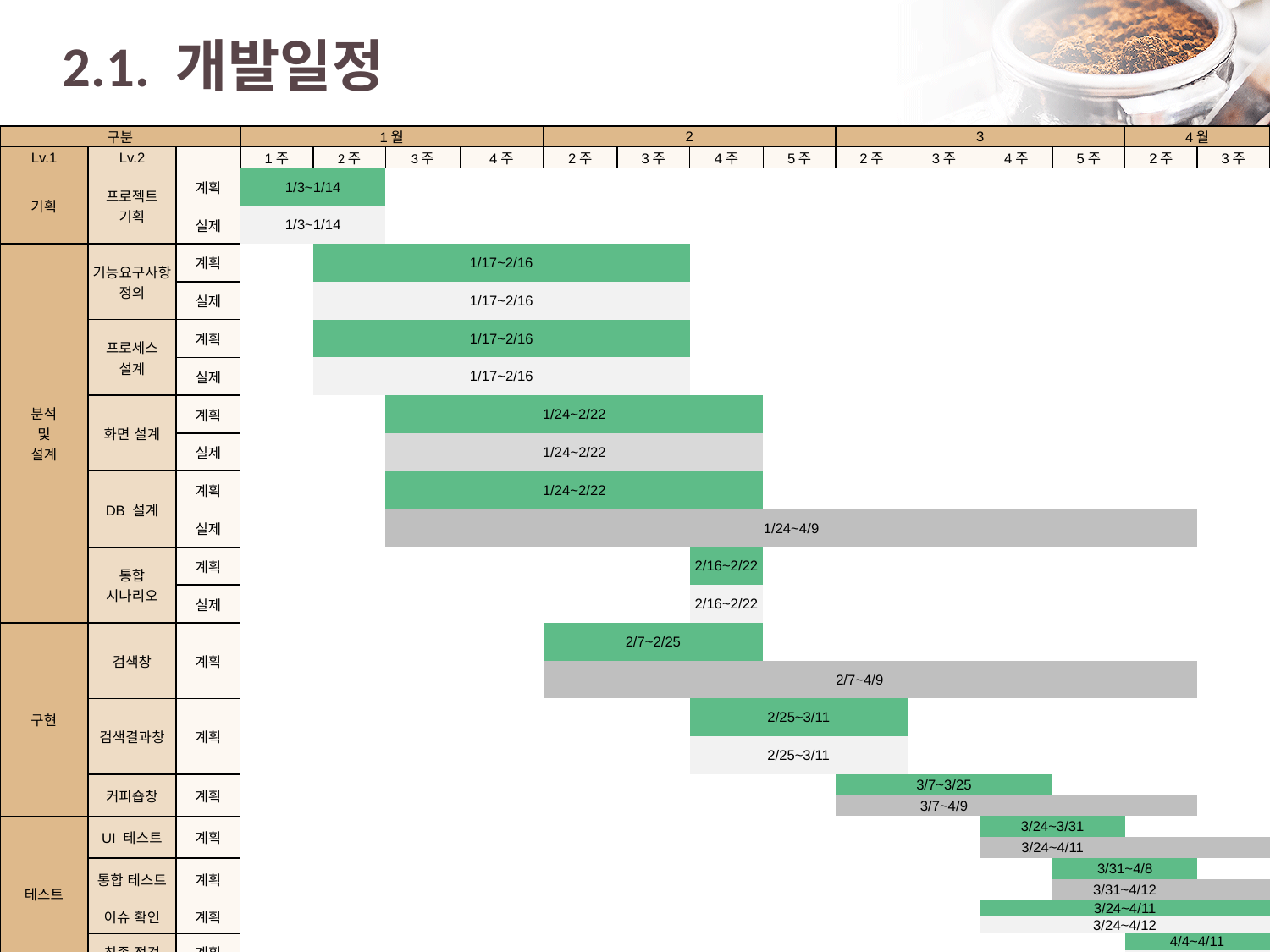

# 2.1. 개발일정
| 구분 |  |  | 1월 |  |  |  | 2 |  |  |  | 3 |  |  |  | 4월 |  |
| --- | --- | --- | --- | --- | --- | --- | --- | --- | --- | --- | --- | --- | --- | --- | --- | --- |
| Lv.1 | Lv.2 |  | 1주 | 2주 | 3주 | 4주 | 2주 | 3주 | 4주 | 5주 | 2주 | 3주 | 4주 | 5주 | 2주 | 3주 |
| 기획 | 프로젝트 기획 | 계획 | 1/3~1/14 |  |  |  |  |  |  |  |  |  |  |  |  |  |
|  |  | 실제 | 1/3~1/14 |  |  |  |  |  |  |  |  |  |  |  |  |  |
| 분석 및 설계 | 기능요구사항 정의 | 계획 |  | 1/17~2/16 |  |  |  |  |  |  |  |  |  |  |  |  |
|  |  | 실제 |  | 1/17~2/16 |  |  |  |  |  |  |  |  |  |  |  |  |
|  | 프로세스 설계 | 계획 |  | 1/17~2/16 |  |  |  |  |  |  |  |  |  |  |  |  |
|  |  | 실제 |  | 1/17~2/16 |  |  |  |  |  |  |  |  |  |  |  |  |
|  | 화면 설계 | 계획 |  |  | 1/24~2/22 |  |  |  |  |  |  |  |  |  |  |  |
|  |  | 실제 |  |  | 1/24~2/22 |  |  |  |  |  |  |  |  |  |  |  |
|  | DB 설계 | 계획 |  |  | 1/24~2/22 |  |  |  |  |  |  |  |  |  |  |  |
|  |  | 실제 |  |  |  |  |  |  |  | 1/24~4/9 |  |  |  |  |  |  |
|  | 통합 시나리오 | 계획 |  |  |  |  |  |  | 2/16~2/22 |  |  |  |  |  |  |  |
|  |  | 실제 |  |  |  |  |  |  | 2/16~2/22 |  |  |  |  |  |  |  |
| 구현 | 검색창 | 계획 |  |  |  |  | 2/7~2/25 |  |  |  |  |  |  |  |  |  |
|  |  |  |  |  |  |  |  |  |  |  | 2/7~4/9 |  |  |  |  |  |
|  | 검색결과창 | 계획 |  |  |  |  |  |  | 2/25~3/11 |  |  |  |  |  |  |  |
|  |  |  |  |  |  |  |  |  | 2/25~3/11 |  |  |  |  |  |  |  |
|  | 커피숍창 | 계획 |  |  |  |  |  |  |  |  | 3/7~3/25 |  |  |  |  |  |
|  |  |  |  |  |  |  |  |  |  |  | 3/7~4/9 |  |  |  |  |  |
| 테스트 | UI 테스트 | 계획 |  |  |  |  |  |  |  |  |  |  | 3/24~3/31 |  |  |  |
|  |  |  |  |  |  |  |  |  |  |  |  |  | 3/24~4/11 |  |  |  |
|  | 통합 테스트 | 계획 |  |  |  |  |  |  |  |  |  |  |  | 3/31~4/8 |  |  |
|  |  |  |  |  |  |  |  |  |  |  |  |  |  | 3/31~4/12 |  |  |
|  | 이슈 확인 | 계획 |  |  |  |  |  |  |  |  |  |  | 3/24~4/11 |  |  |  |
|  |  |  |  |  |  |  |  |  |  |  |  |  | 3/24~4/12 |  |  |  |
|  | 최종 점검 | 계획 |  |  |  |  |  |  |  |  |  |  |  |  | 4/4~4/11 |  |
|  |  |  |  |  |  |  |  |  |  |  |  |  |  |  | 4/4~4/12 |  |